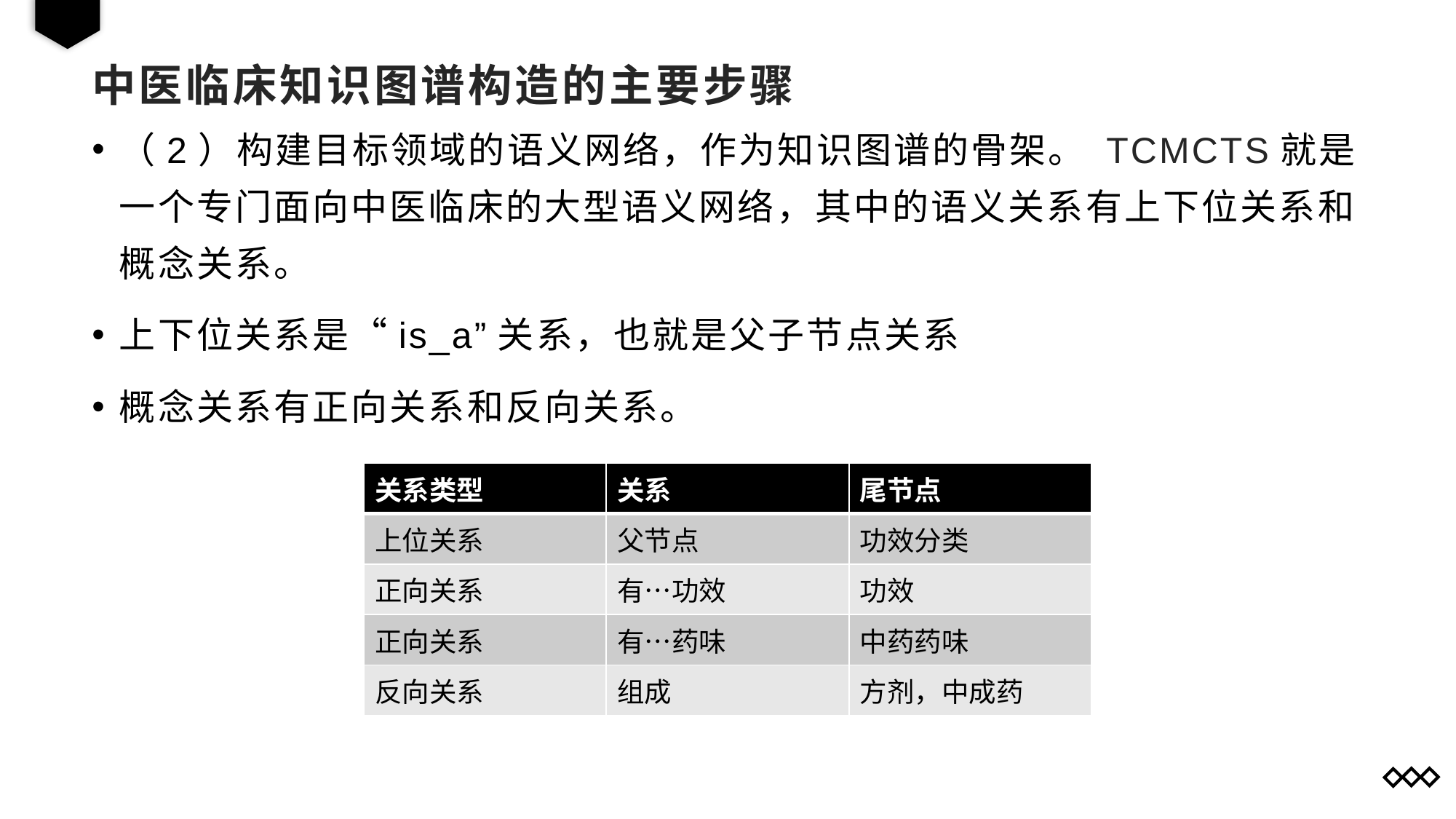

# 中医临床知识图谱构造的主要步骤
（2）构建目标领域的语义网络，作为知识图谱的骨架。 TCMCTS就是一个专门面向中医临床的大型语义网络，其中的语义关系有上下位关系和概念关系。
上下位关系是“is_a”关系，也就是父子节点关系
概念关系有正向关系和反向关系。

| 关系类型 | 关系 | 尾节点 |
| --- | --- | --- |
| 上位关系 | 父节点 | 功效分类 |
| 正向关系 | 有…功效 | 功效 |
| 正向关系 | 有…药味 | 中药药味 |
| 反向关系 | 组成 | 方剂，中成药 |